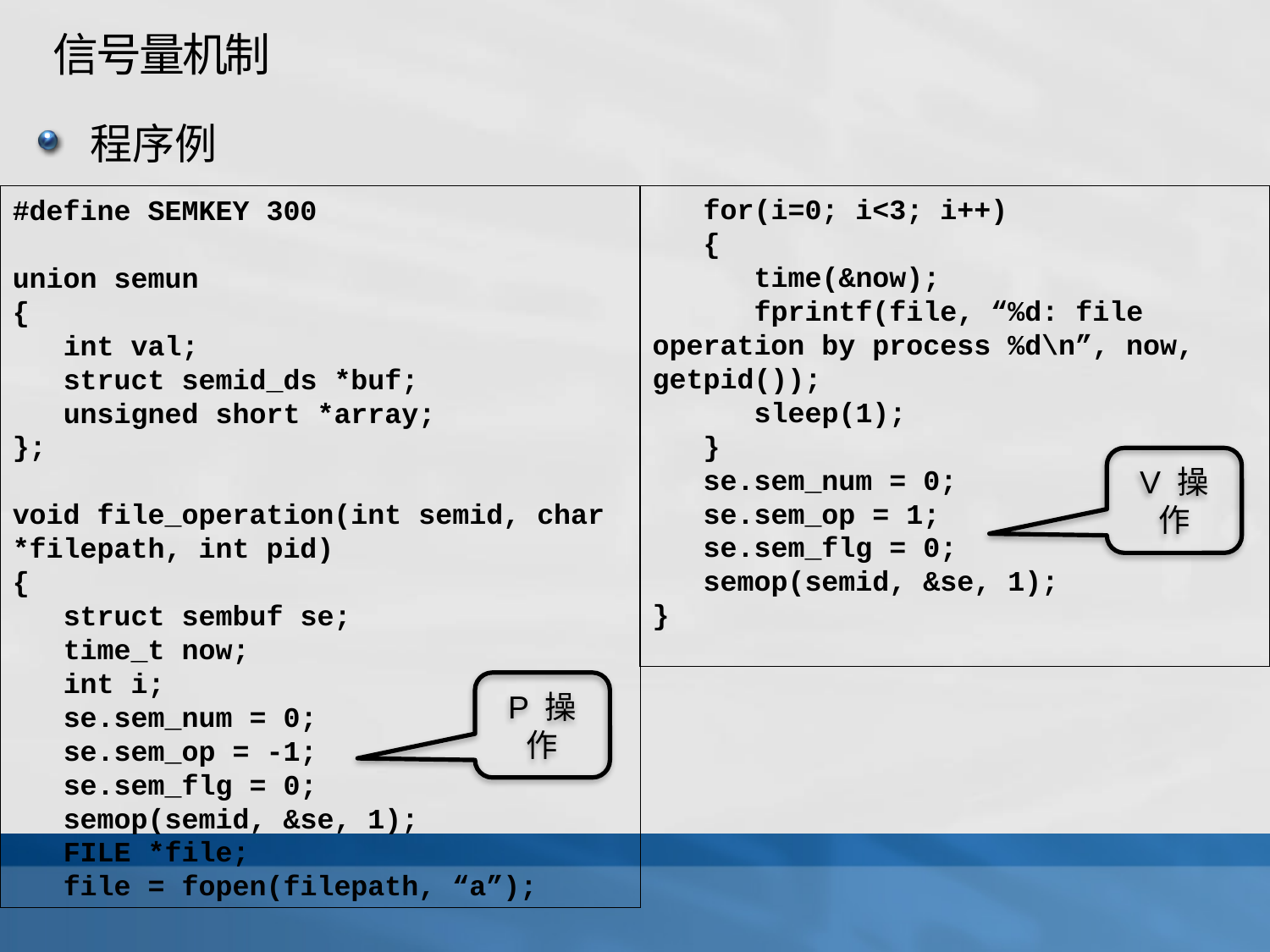

# 信号量机制
程序例

   for(i=0; i<3; i++)
   {
      time(&now);
      fprintf(file, “%d: file operation by process %d\n”, now, getpid());
      sleep(1);
   }
   se.sem_num = 0;
   se.sem_op = 1;
   se.sem_flg = 0;
   semop(semid, &se, 1);
}

#define SEMKEY 300

union semun
{
   int val;
   struct semid_ds *buf;
   unsigned short *array;
};

void file_operation(int semid, char *filepath, int pid)
{
   struct sembuf se;
   time_t now;
   int i;
   se.sem_num = 0;
   se.sem_op = -1;
   se.sem_flg = 0;
   semop(semid, &se, 1);
   FILE *file;
   file = fopen(filepath, “a”);
V 操作
P 操作